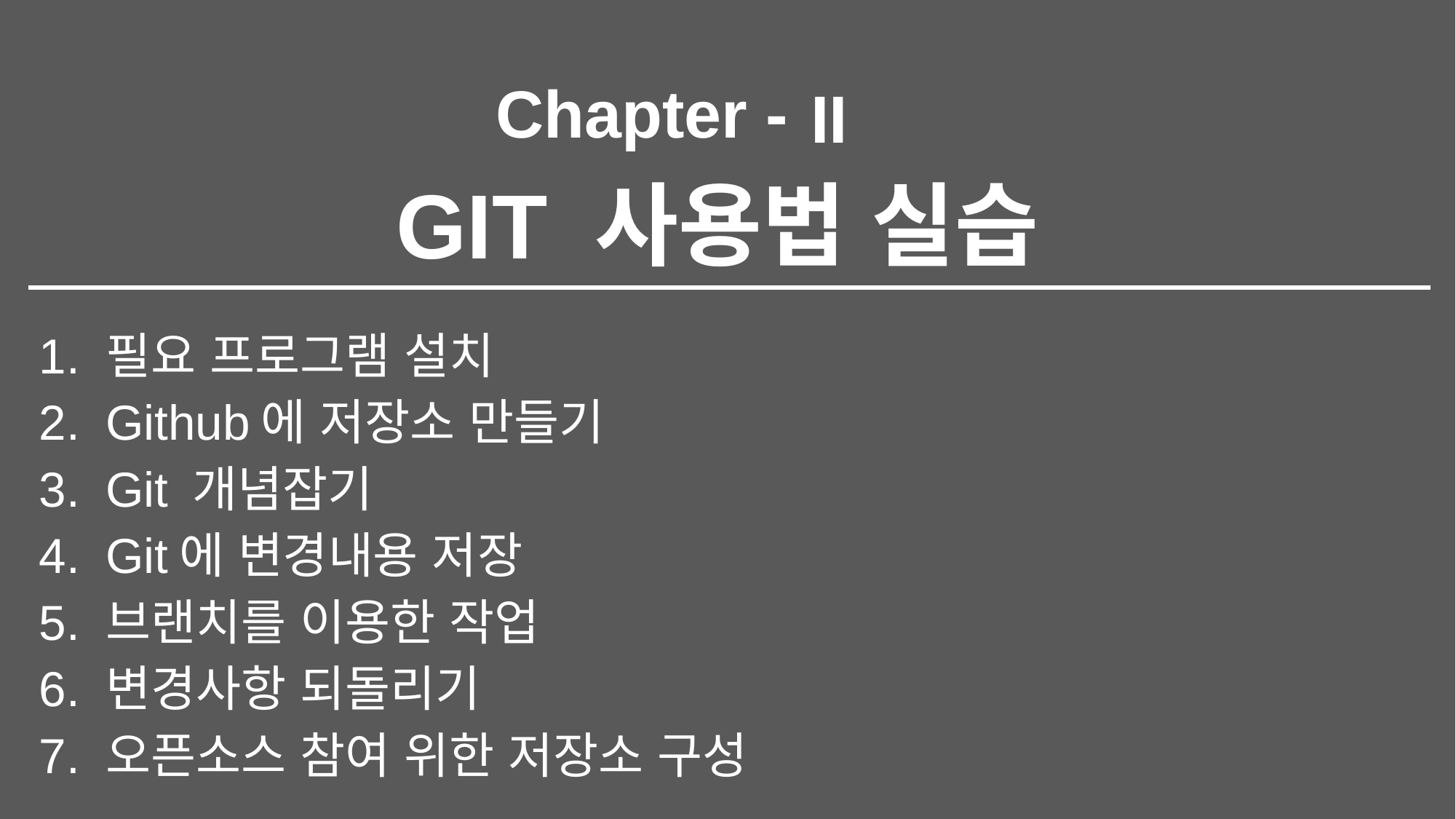

II
# GIT 사용법 실습
필요 프로그램 설치
Github에 저장소 만들기
Git 개념잡기
Git에 변경내용 저장
브랜치를 이용한 작업
변경사항 되돌리기
오픈소스 참여 위한 저장소 구성